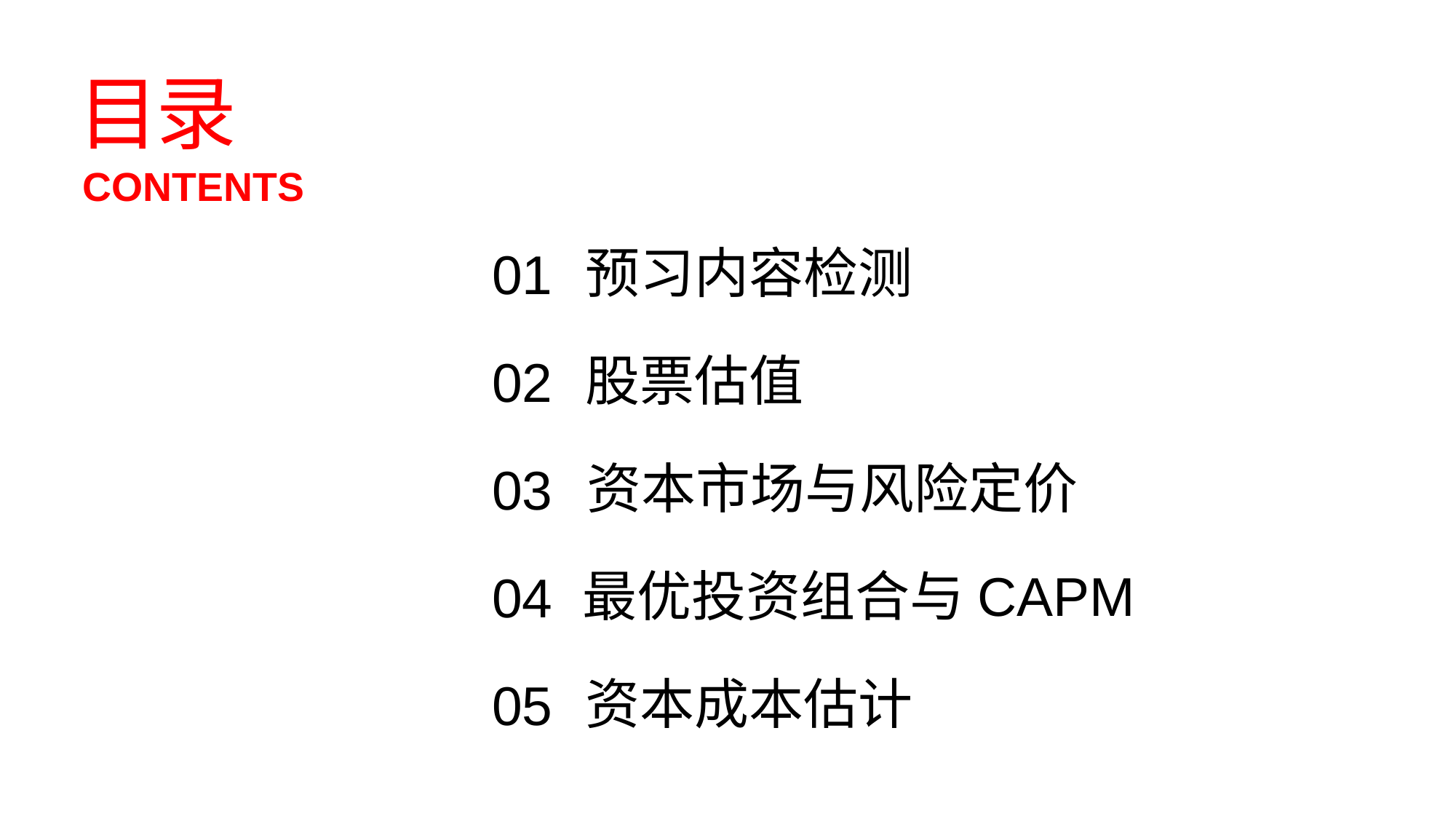

目录
CONTENTS
预习内容检测
01
股票估值
02
资本市场与风险定价
03
最优投资组合与CAPM
04
资本成本估计
05